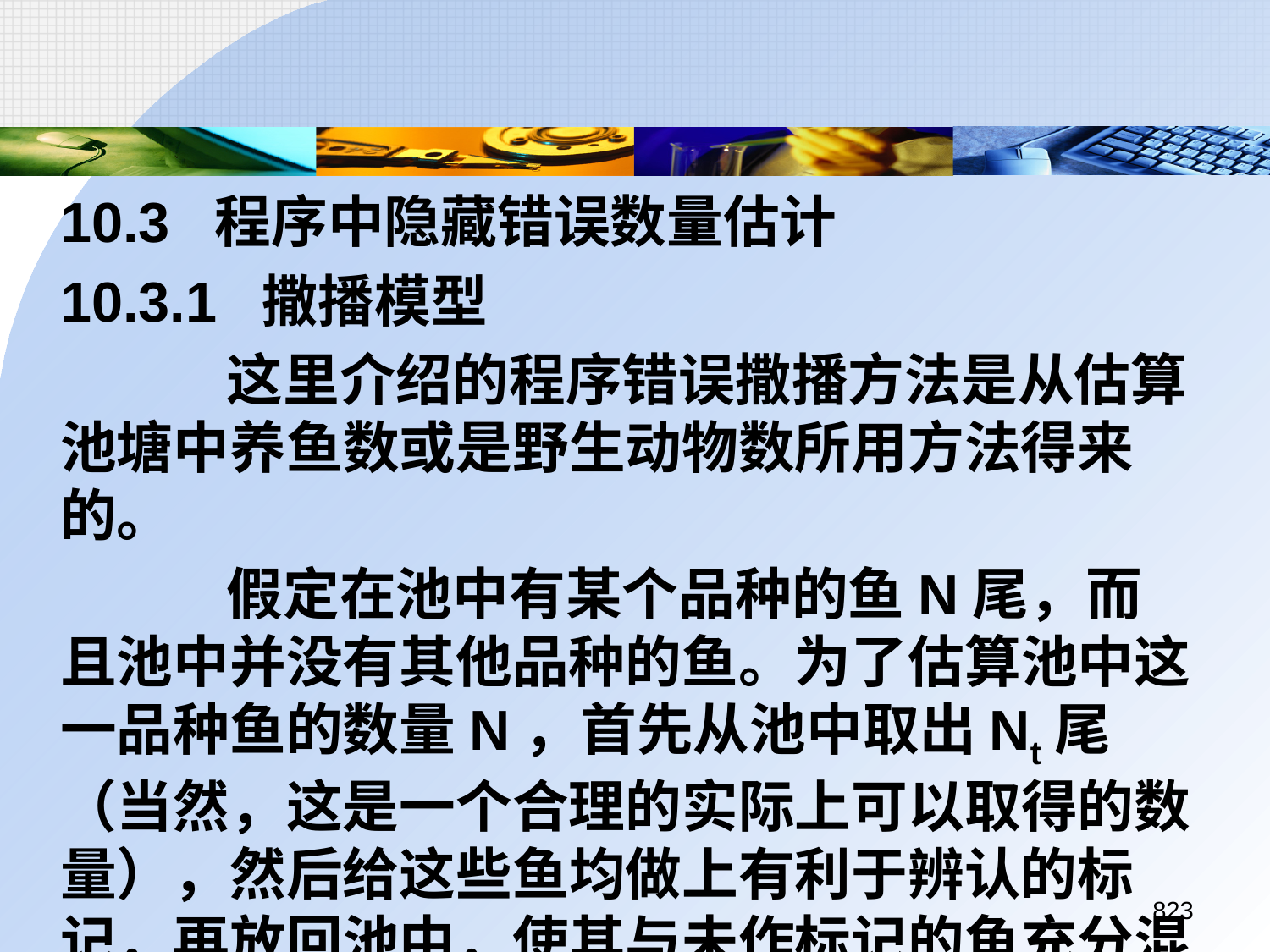

10.3  程序中隐藏错误数量估计
	10.3.1  撒播模型
		  这里介绍的程序错误撒播方法是从估算池塘中养鱼数或是野生动物数所用方法得来的。
		  假定在池中有某个品种的鱼N尾，而且池中并没有其他品种的鱼。为了估算池中这一品种鱼的数量N，首先从池中取出Nt尾（当然，这是一个合理的实际上可以取得的数量），然后给这些鱼均做上有利于辨认的标记，再放回池中，使其与未作标记的鱼充分混游。
823